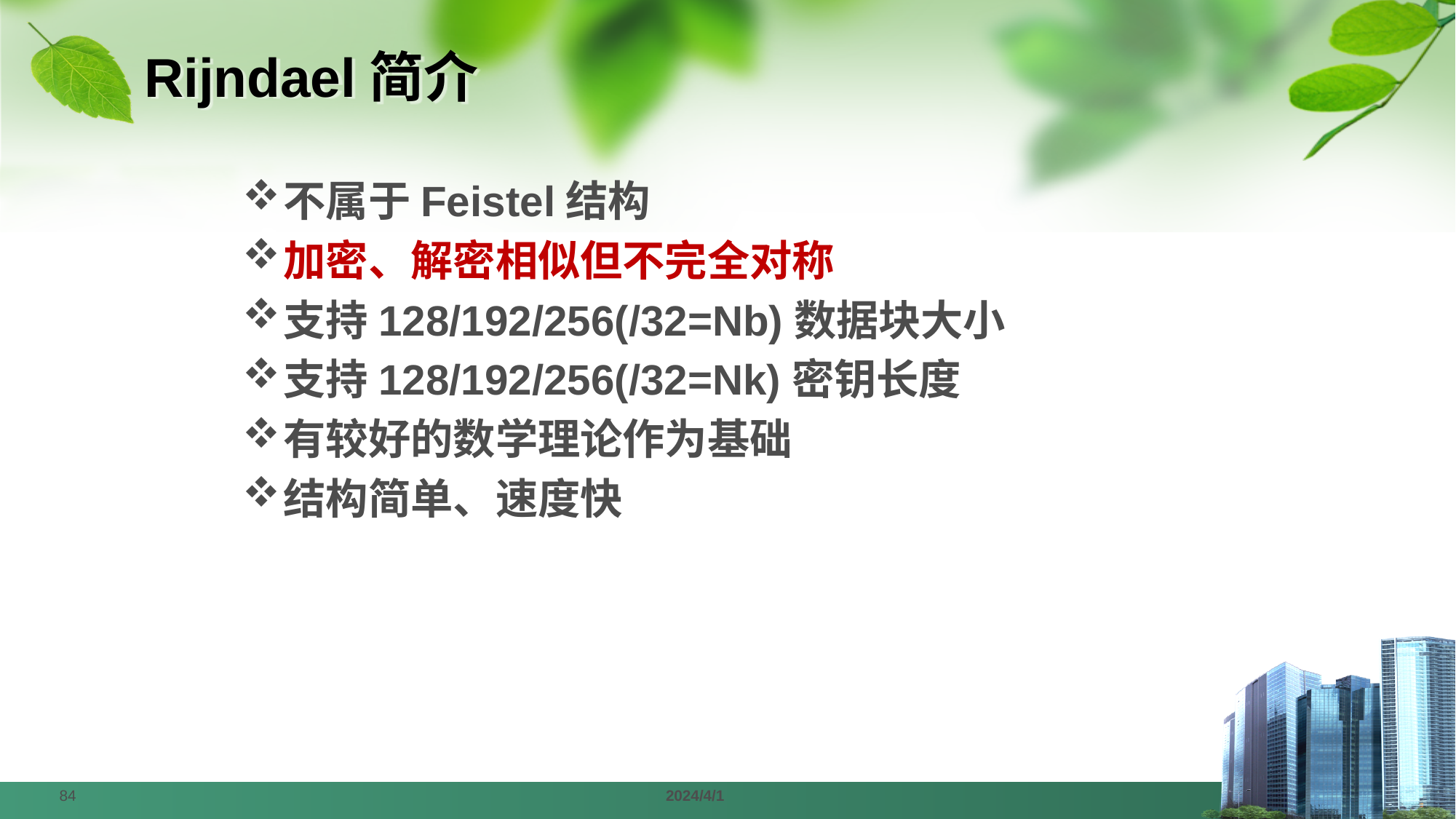

# Rijndael简介
不属于Feistel结构
加密、解密相似但不完全对称
支持128/192/256(/32=Nb)数据块大小
支持128/192/256(/32=Nk)密钥长度
有较好的数学理论作为基础
结构简单、速度快
84
2024/4/1